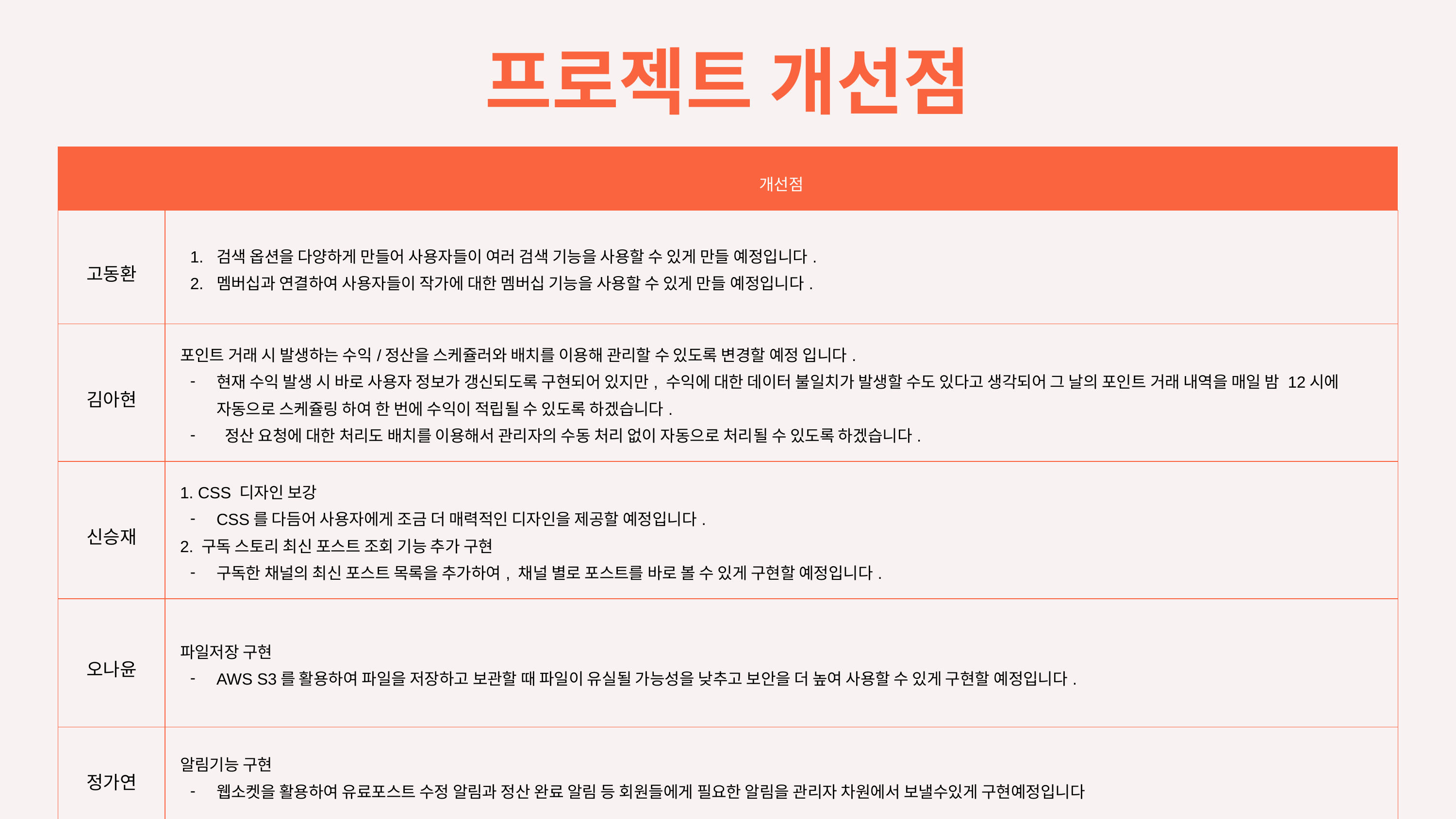

프로젝트 개선점
|  | 개선점 |
| --- | --- |
| 고동환 | 검색 옵션을 다양하게 만들어 사용자들이 여러 검색 기능을 사용할 수 있게 만들 예정입니다. 멤버십과 연결하여 사용자들이 작가에 대한 멤버십 기능을 사용할 수 있게 만들 예정입니다. |
| 김아현 | 포인트 거래 시 발생하는 수익/정산을 스케쥴러와 배치를 이용해 관리할 수 있도록 변경할 예정 입니다. 현재 수익 발생 시 바로 사용자 정보가 갱신되도록 구현되어 있지만, 수익에 대한 데이터 불일치가 발생할 수도 있다고 생각되어 그 날의 포인트 거래 내역을 매일 밤 12시에 자동으로 스케쥴링 하여 한 번에 수익이 적립될 수 있도록 하겠습니다. 정산 요청에 대한 처리도 배치를 이용해서 관리자의 수동 처리 없이 자동으로 처리될 수 있도록 하겠습니다. |
| 신승재 | 1. CSS 디자인 보강 CSS를 다듬어 사용자에게 조금 더 매력적인 디자인을 제공할 예정입니다. 2. 구독 스토리 최신 포스트 조회 기능 추가 구현 구독한 채널의 최신 포스트 목록을 추가하여, 채널 별로 포스트를 바로 볼 수 있게 구현할 예정입니다. |
| 오나윤 | 파일저장 구현 AWS S3를 활용하여 파일을 저장하고 보관할 때 파일이 유실될 가능성을 낮추고 보안을 더 높여 사용할 수 있게 구현할 예정입니다. |
| 정가연 | 알림기능 구현 웹소켓을 활용하여 유료포스트 수정 알림과 정산 완료 알림 등 회원들에게 필요한 알림을 관리자 차원에서 보낼수있게 구현예정입니다 |